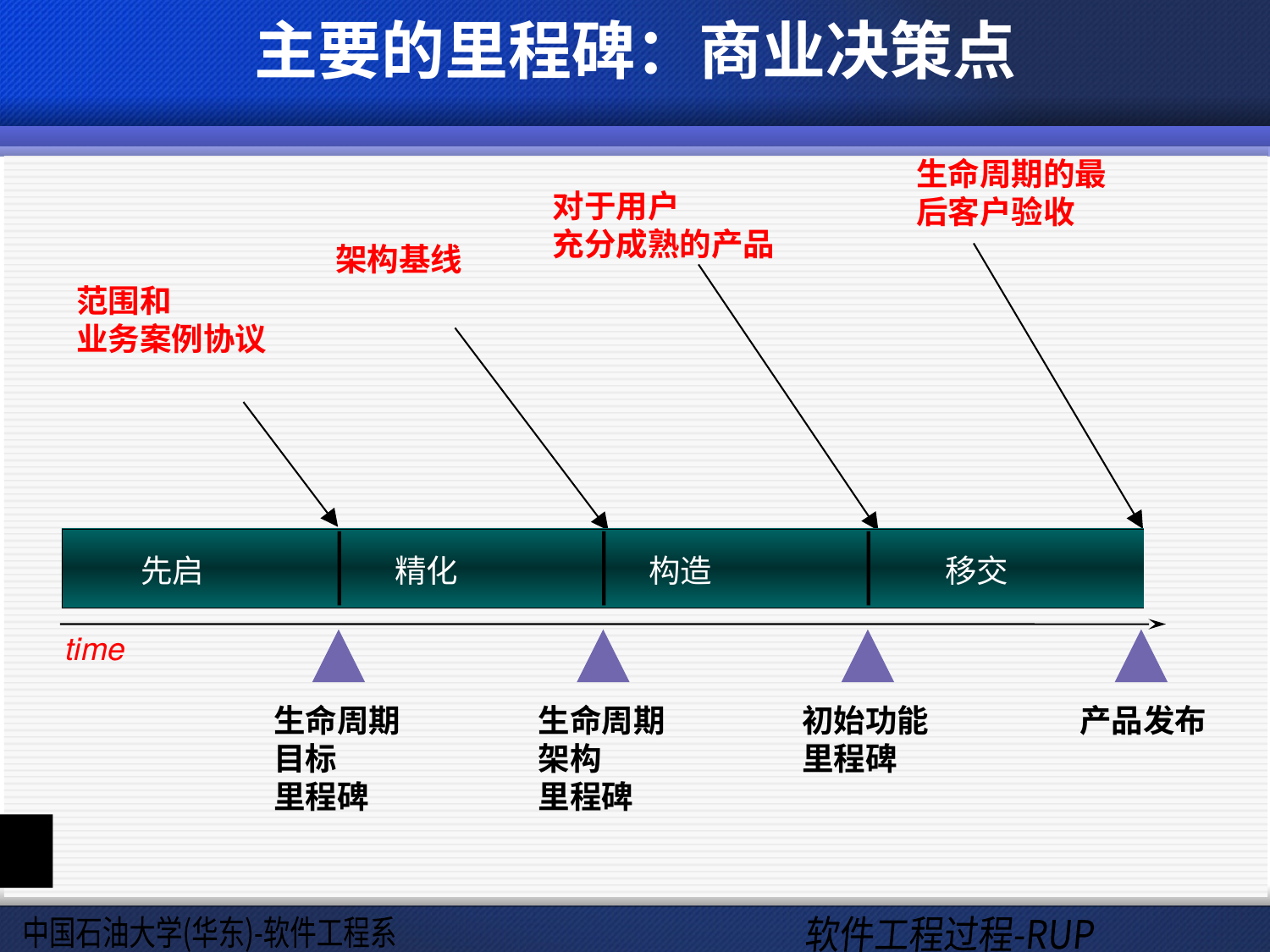

# 主要的里程碑：商业决策点
生命周期的最后客户验收
对于用户
充分成熟的产品
架构基线

范围和
业务案例协议

先启
精化
构造
移交
time

生命周期
目标
里程碑
生命周期
架构
里程碑
初始功能
里程碑
产品发布